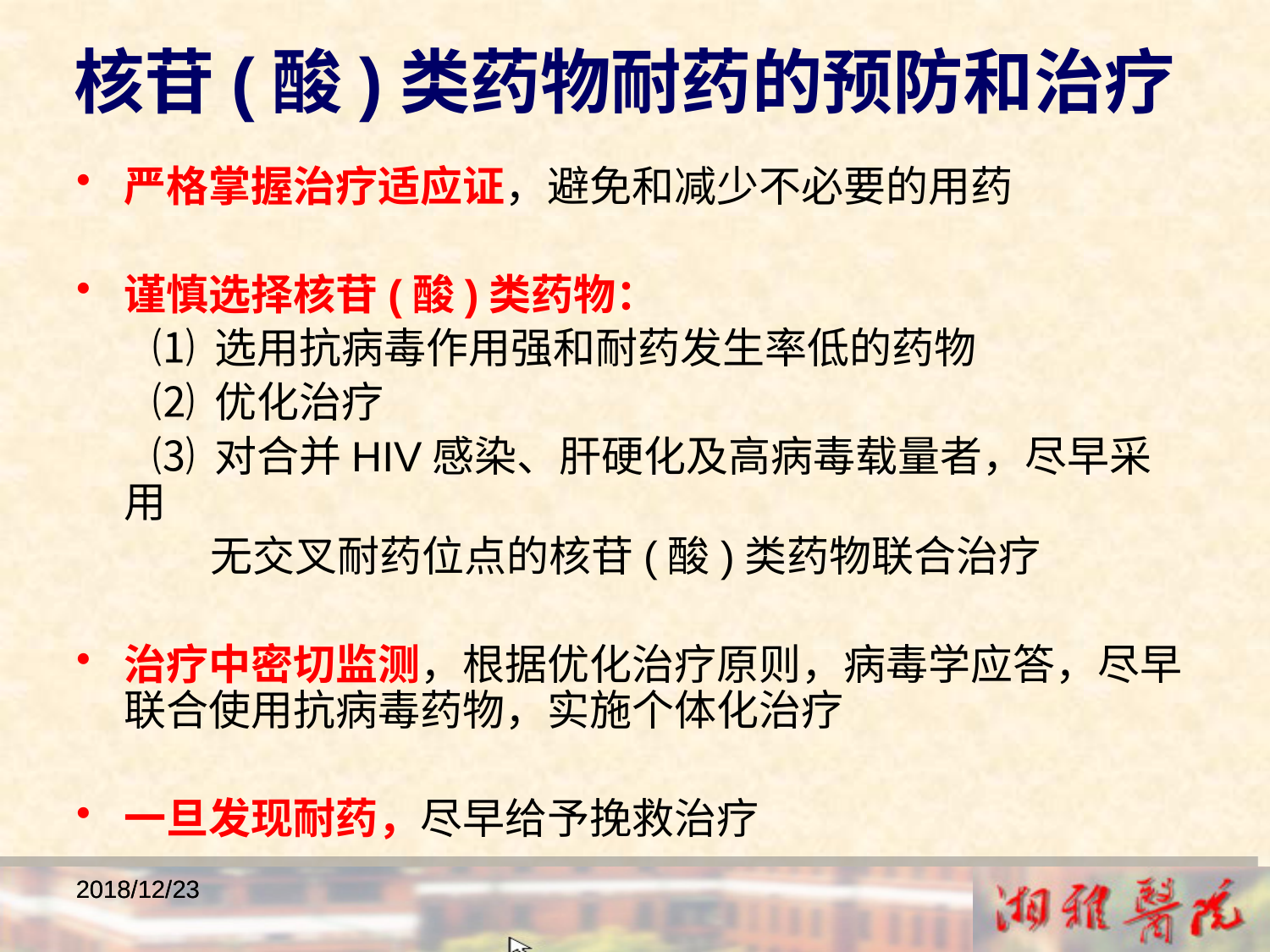

核苷(酸)类药物耐药的预防和治疗
严格掌握治疗适应证，避免和减少不必要的用药

谨慎选择核苷(酸)类药物：
        ⑴ 选用抗病毒作用强和耐药发生率低的药物
        ⑵ 优化治疗
        ⑶ 对合并HIV感染、肝硬化及高病毒载量者，尽早采用
             无交叉耐药位点的核苷(酸)类药物联合治疗

治疗中密切监测，根据优化治疗原则，病毒学应答，尽早联合使用抗病毒药物，实施个体化治疗

一旦发现耐药，尽早给予挽救治疗
2018/12/23
2018/12/23